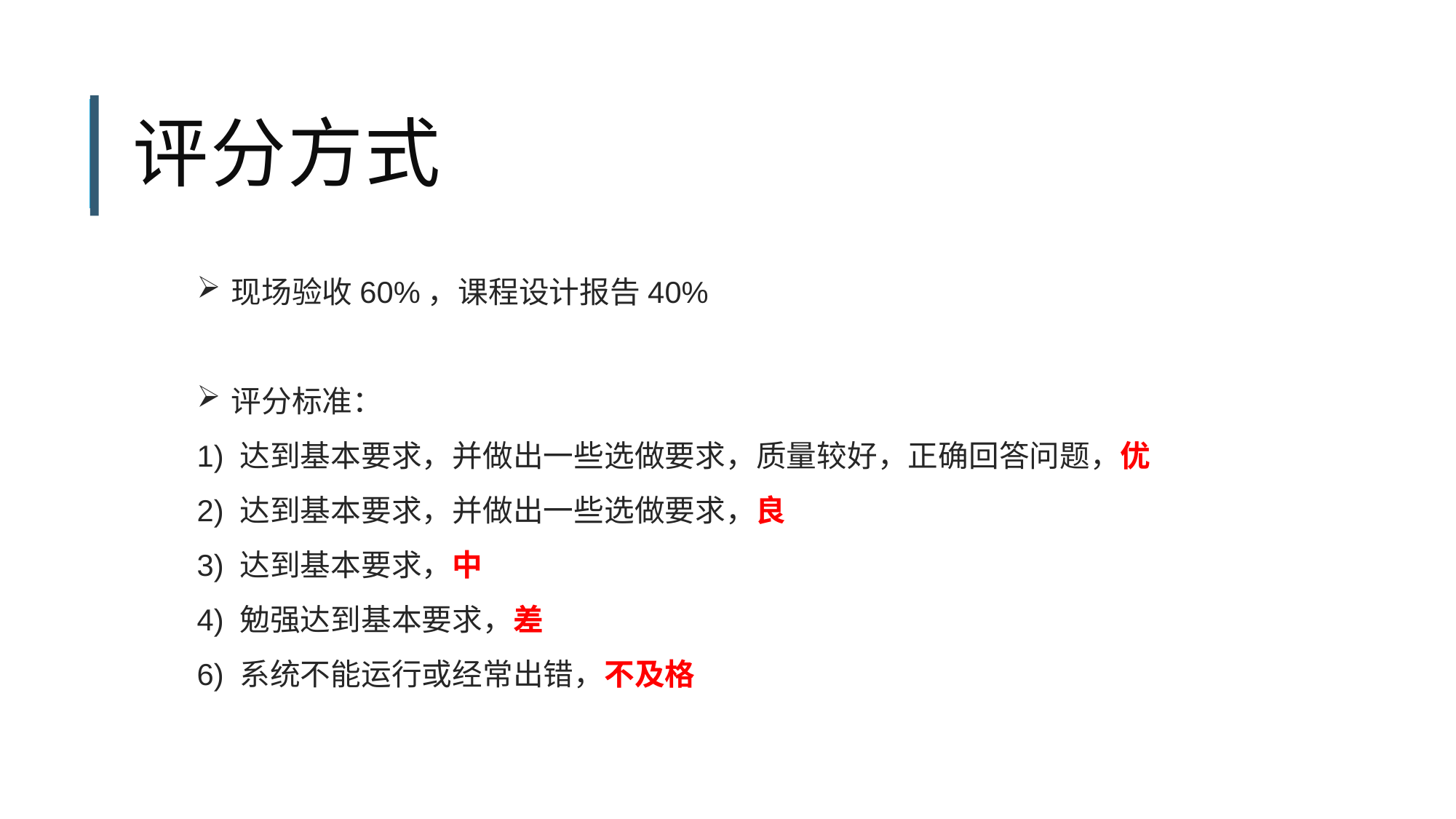

# 评分方式

现场验收60%，课程设计报告40%

评分标准：
1) 达到基本要求，并做出一些选做要求，质量较好，正确回答问题，优
2) 达到基本要求，并做出一些选做要求，良
3) 达到基本要求，中
4) 勉强达到基本要求，差
6) 系统不能运行或经常出错，不及格